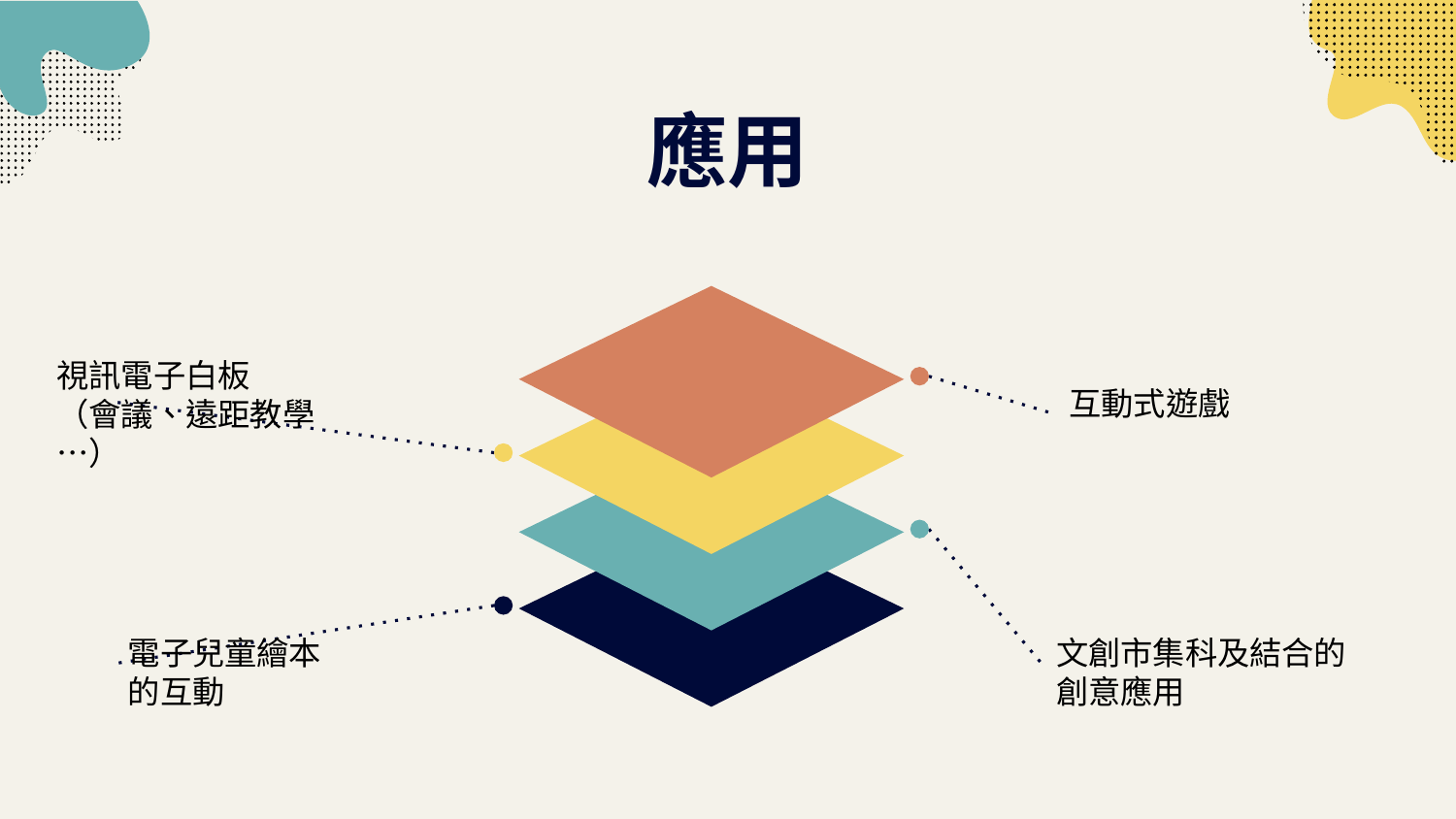

# 應用

視訊電子白板
（會議、遠距教學…）

互動式遊戲

電子兒童繪本的互動
文創市集科及結合的創意應用